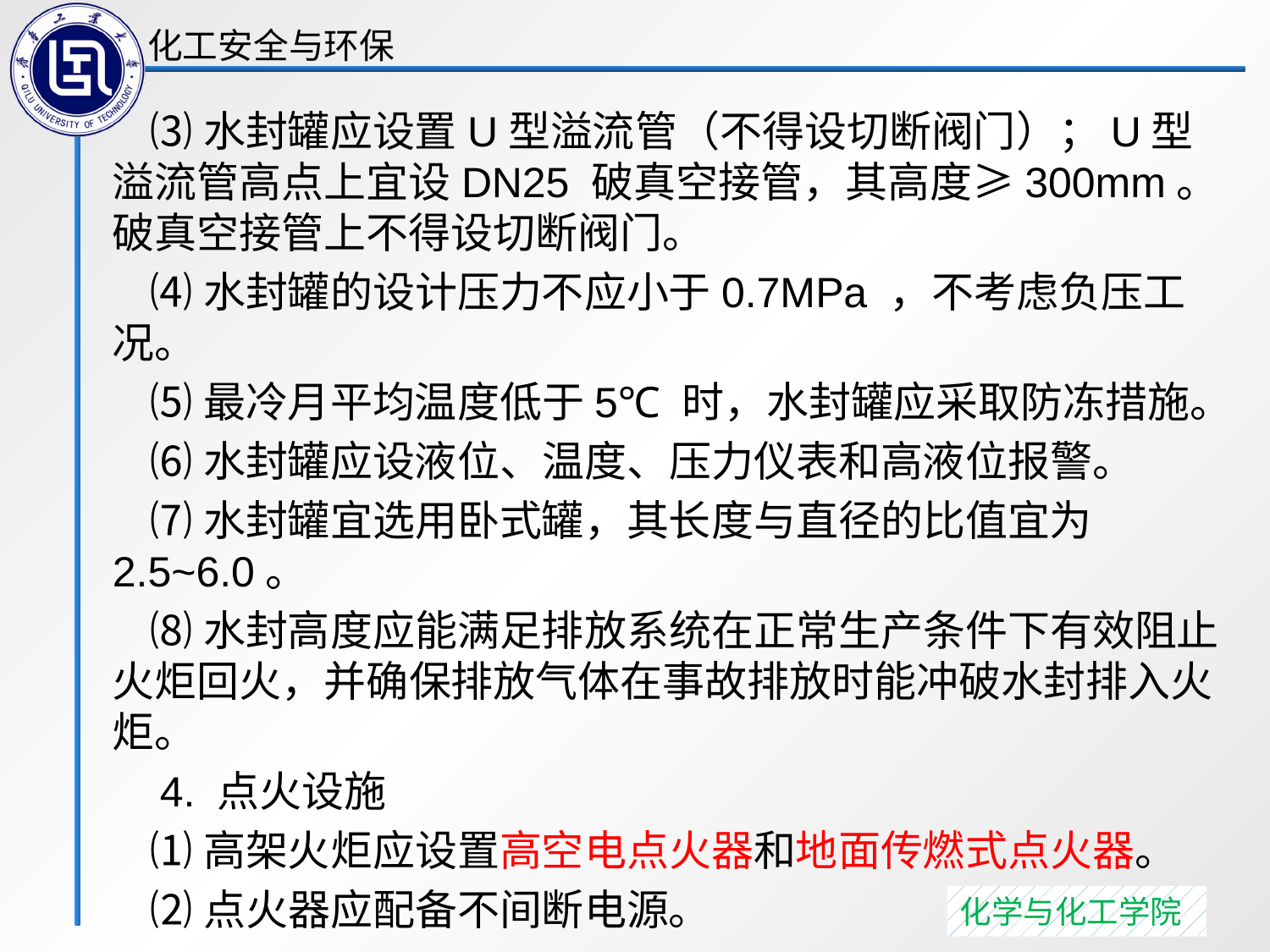

⑶水封罐应设置U型溢流管（不得设切断阀门）；U型溢流管高点上宜设DN25 破真空接管，其高度≥300mm。破真空接管上不得设切断阀门。
    ⑷水封罐的设计压力不应小于0.7MPa ，不考虑负压工况。
    ⑸最冷月平均温度低于5℃ 时，水封罐应采取防冻措施。
    ⑹水封罐应设液位、温度、压力仪表和高液位报警。
    ⑺水封罐宜选用卧式罐，其长度与直径的比值宜为2.5~6.0。
    ⑻水封高度应能满足排放系统在正常生产条件下有效阻止火炬回火，并确保排放气体在事故排放时能冲破水封排入火炬。
    4. 点火设施
    ⑴高架火炬应设置高空电点火器和地面传燃式点火器。
    ⑵点火器应配备不间断电源。